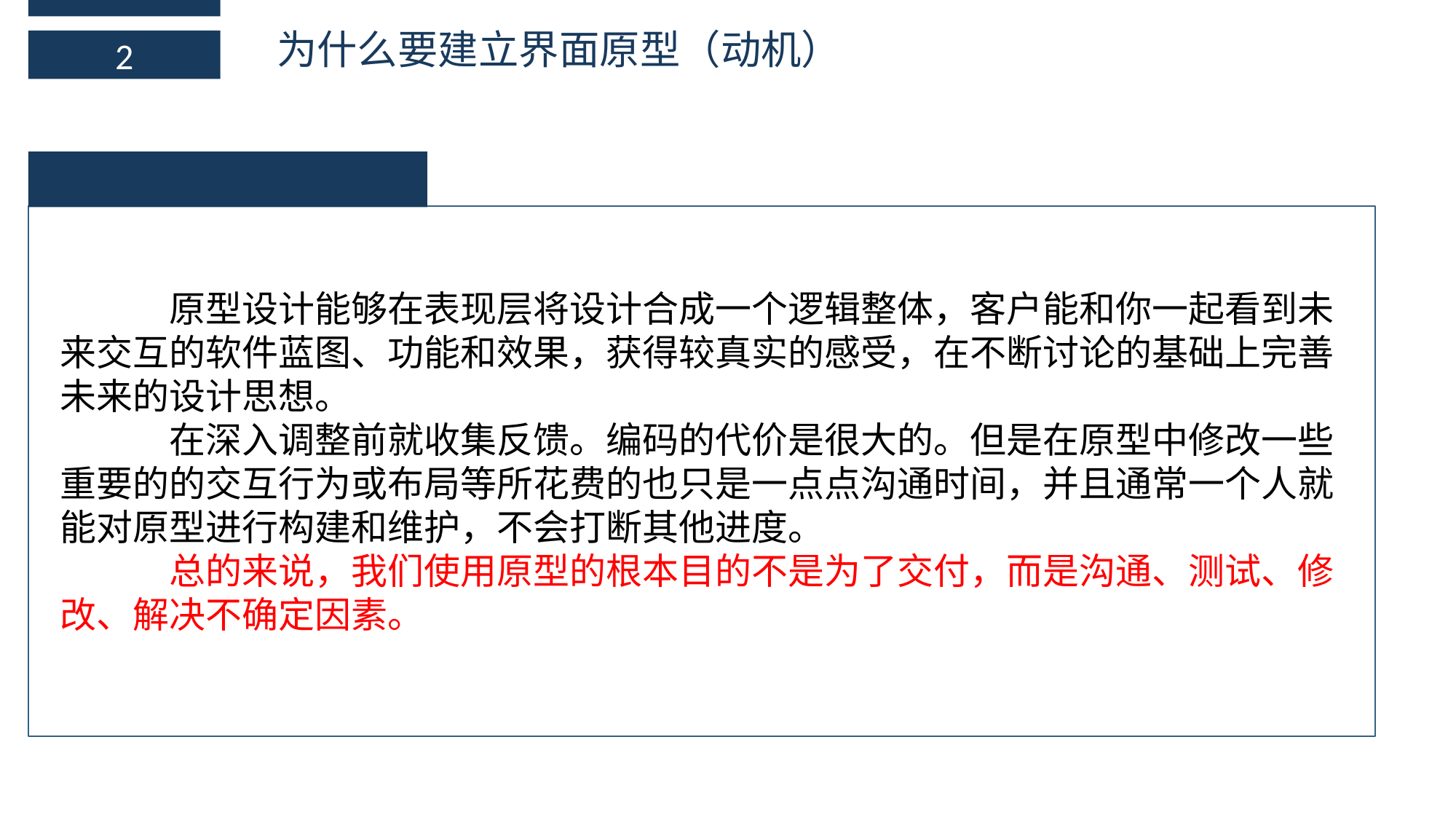

为什么要建立界面原型（动机）

2

	原型设计能够在表现层将设计合成一个逻辑整体，客户能和你一起看到未来交互的软件蓝图、功能和效果，获得较真实的感受，在不断讨论的基础上完善未来的设计思想。
	在深入调整前就收集反馈。编码的代价是很大的。但是在原型中修改一些重要的的交互行为或布局等所花费的也只是一点点沟通时间，并且通常一个人就能对原型进行构建和维护，不会打断其他进度。
	总的来说，我们使用原型的根本目的不是为了交付，而是沟通、测试、修改、解决不确定因素。